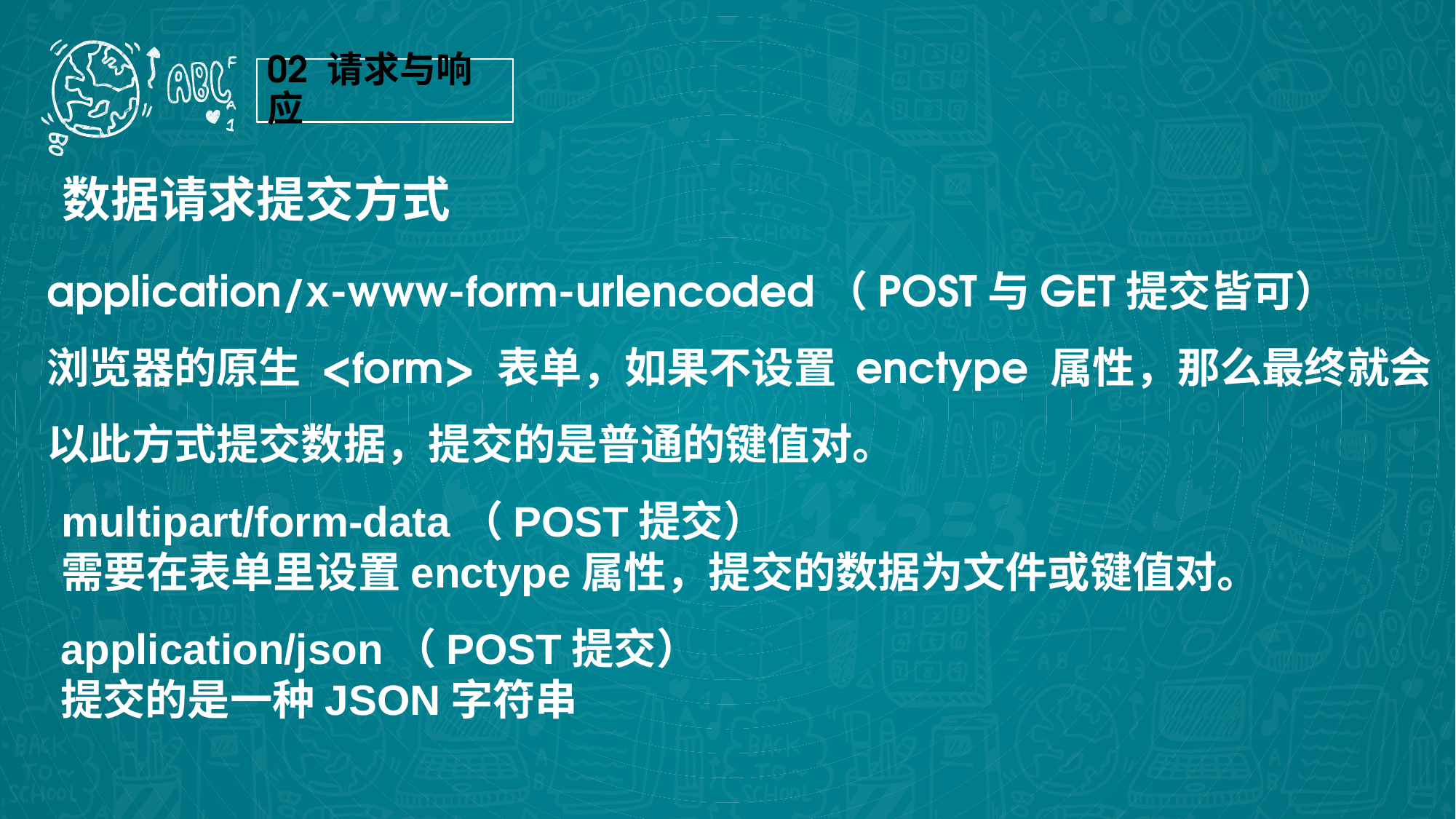

02 请求与响应
数据请求提交方式
application/x-www-form-urlencoded（POST与GET提交皆可）
浏览器的原生 <form> 表单，如果不设置 enctype 属性，那么最终就会
以此方式提交数据，提交的是普通的键值对。
multipart/form-data（POST提交）
需要在表单里设置enctype属性，提交的数据为文件或键值对。
application/json（POST提交）
提交的是一种JSON字符串